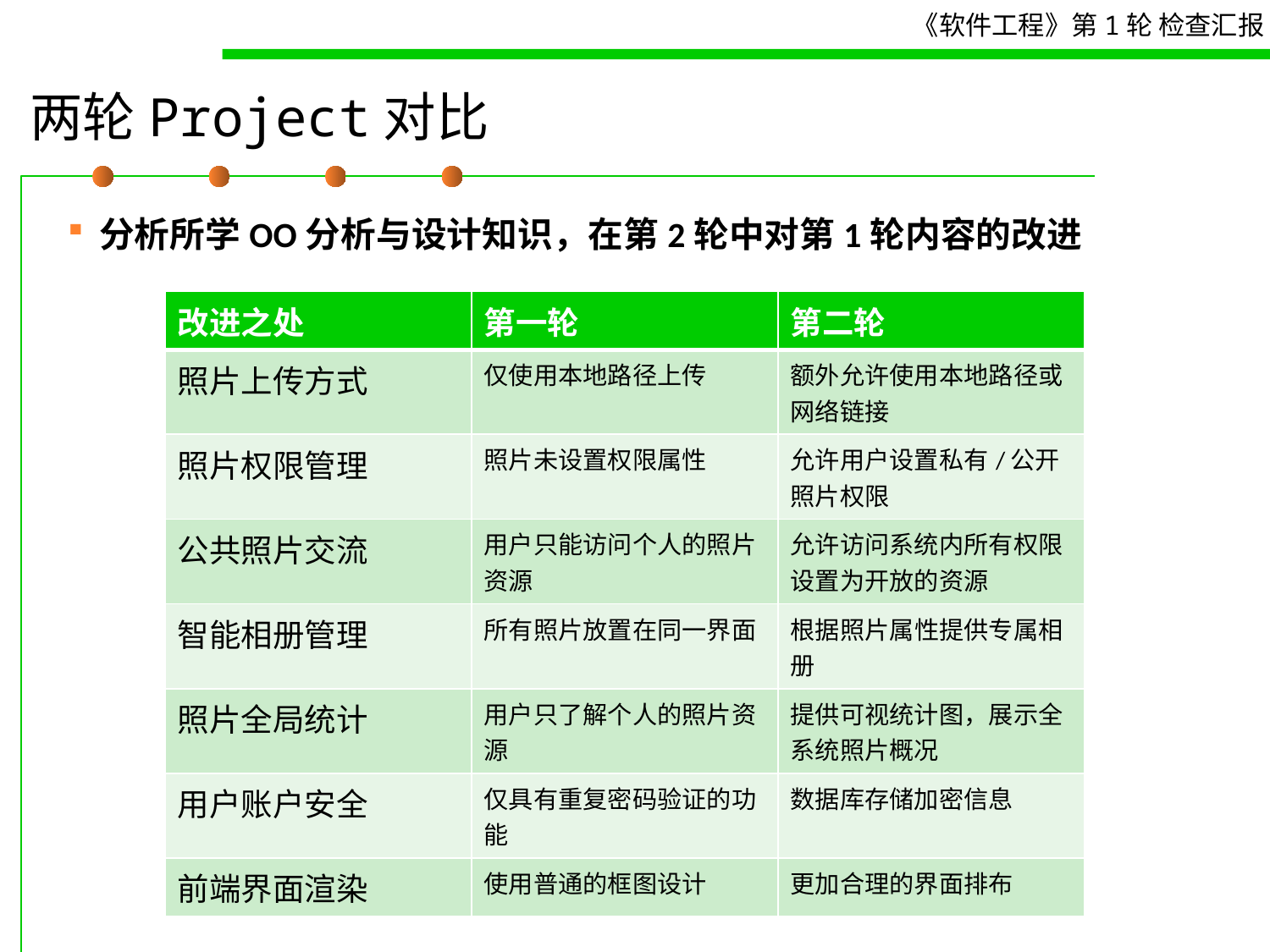

# 两轮Project对比
分析所学OO分析与设计知识，在第2轮中对第1轮内容的改进

| 改进之处 | 第一轮 | 第二轮 |
| --- | --- | --- |
| 照片上传方式 | 仅使用本地路径上传 | 额外允许使用本地路径或网络链接 |
| 照片权限管理 | 照片未设置权限属性 | 允许用户设置私有/公开照片权限 |
| 公共照片交流 | 用户只能访问个人的照片资源 | 允许访问系统内所有权限设置为开放的资源 |
| 智能相册管理 | 所有照片放置在同一界面 | 根据照片属性提供专属相册 |
| 照片全局统计 | 用户只了解个人的照片资源 | 提供可视统计图，展示全系统照片概况 |
| 用户账户安全 | 仅具有重复密码验证的功能 | 数据库存储加密信息 |
| 前端界面渲染 | 使用普通的框图设计 | 更加合理的界面排布 |